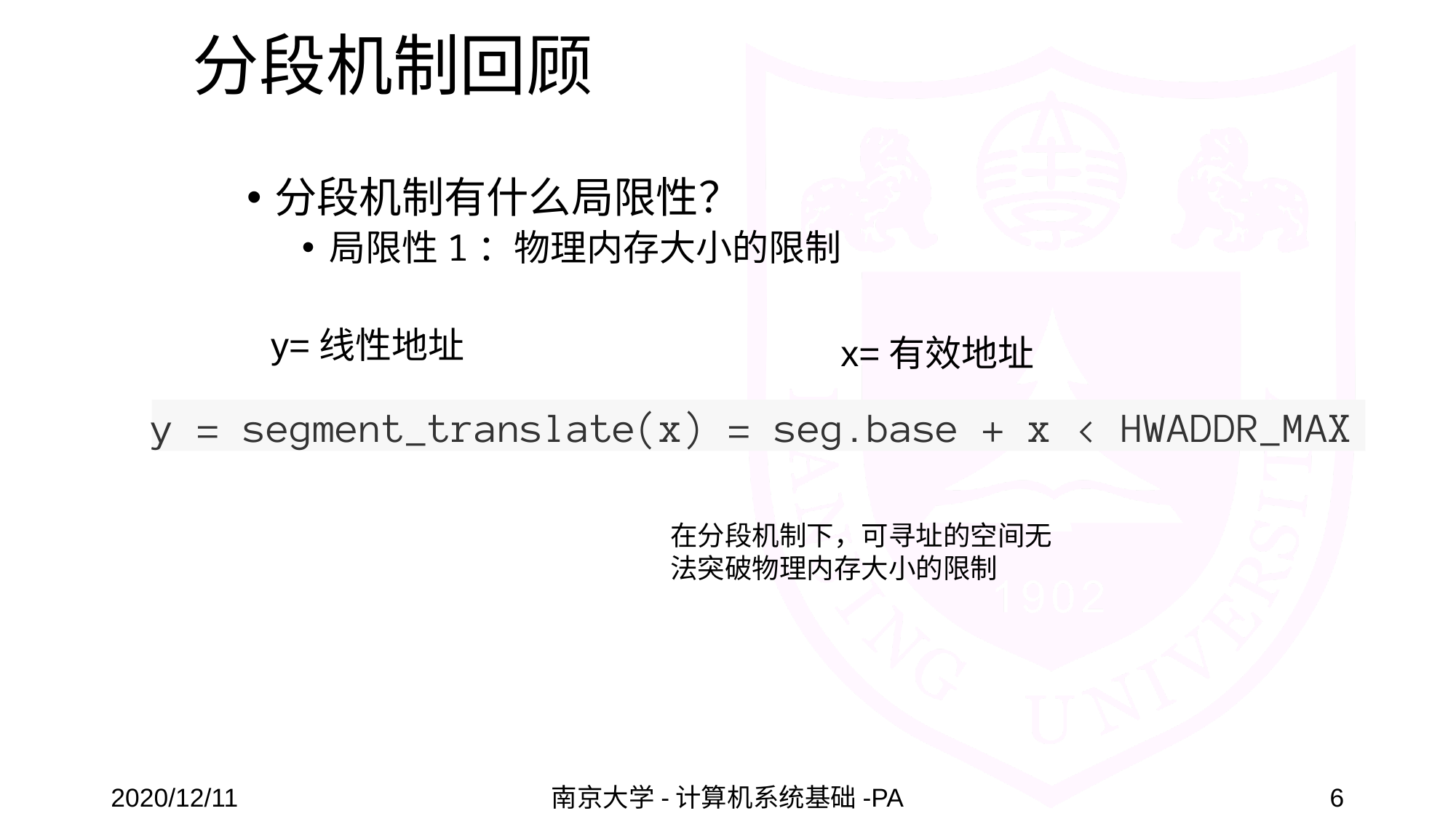

# 分段机制回顾
分段机制有什么局限性？
局限性1：物理内存大小的限制
y=线性地址
x=有效地址
y = segment_translate(x) = seg.base + x < HWADDR_MAX
在分段机制下，可寻址的空间无法突破物理内存大小的限制
2020/12/11
南京大学-计算机系统基础-PA
6